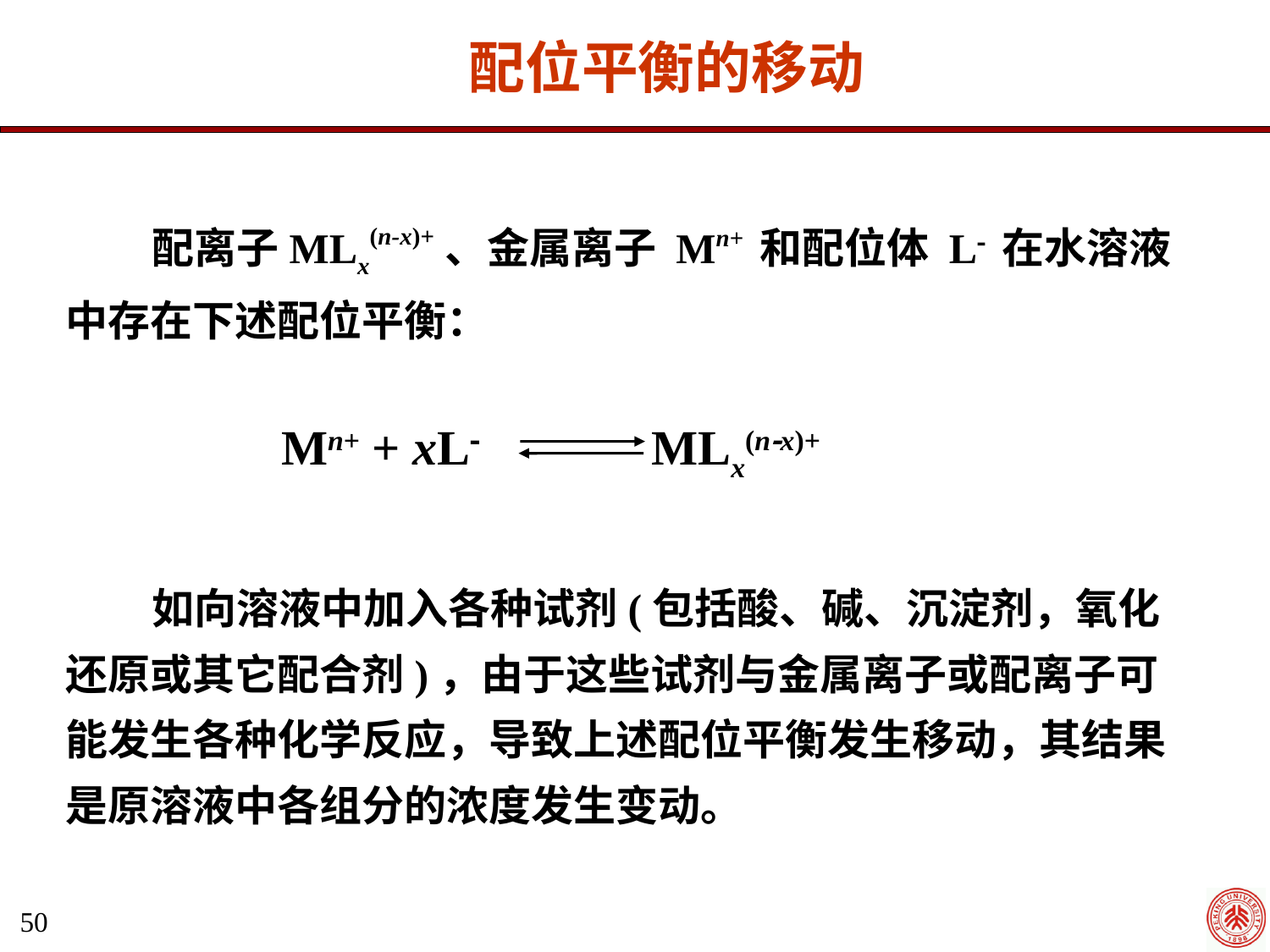

配位平衡的移动

        配离子MLx(n-x)+、金属离子 Mn+ 和配位体 L− 在水溶液中存在下述配位平衡：
Mn+ + xL−              MLx(n−x)+

        如向溶液中加入各种试剂(包括酸、碱、沉淀剂，氧化还原或其它配合剂)，由于这些试剂与金属离子或配离子可能发生各种化学反应，导致上述配位平衡发生移动，其结果是原溶液中各组分的浓度发生变动。